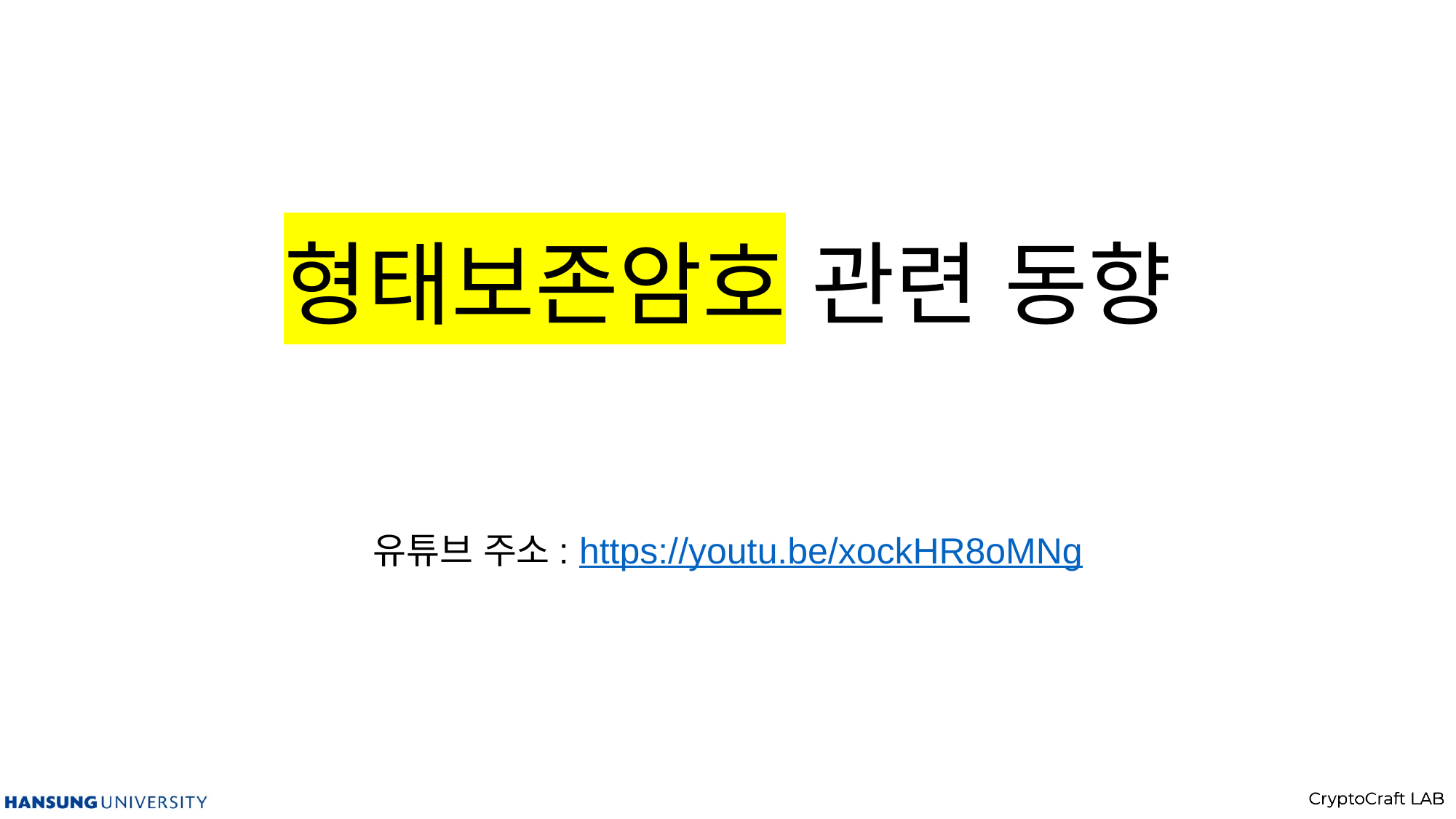

# 형태보존암호 관련 동향
유튜브 주소: https://youtu.be/xockHR8oMNg